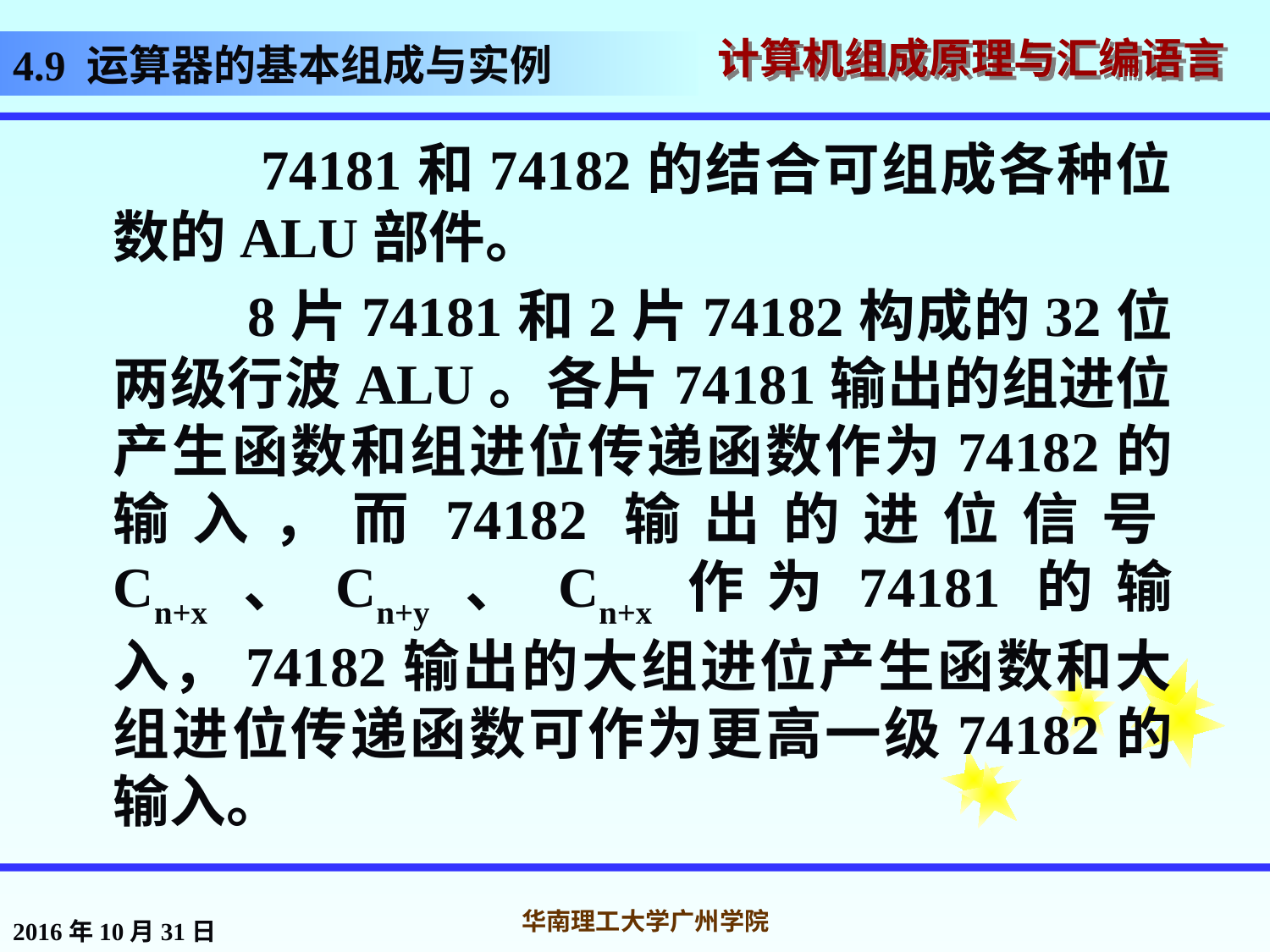

# 4.9 运算器的基本组成与实例
            74181和74182的结合可组成各种位数的ALU部件。
            8片74181和2片74182构成的32位两级行波ALU。各片74181输出的组进位产生函数和组进位传递函数作为74182的输入，而74182输出的进位信号Cn+x、Cn+y、Cn+x作为74181的输入，74182输出的大组进位产生函数和大组进位传递函数可作为更高一级74182的输入。
2016年10月31日
华南理工大学广州学院